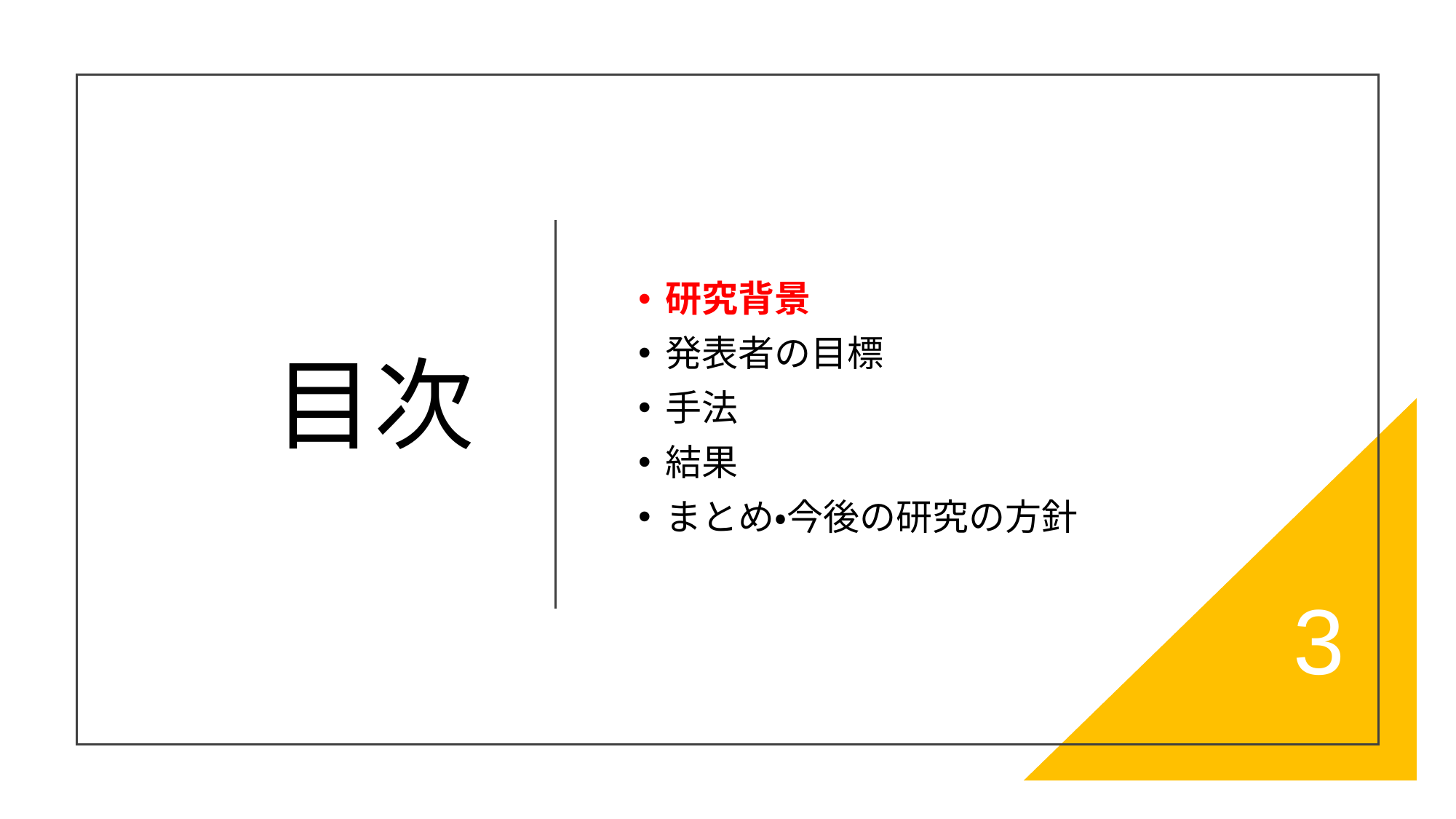

# 目次
研究背景
発表者の目標
手法
結果
まとめ・今後の研究の方針

3